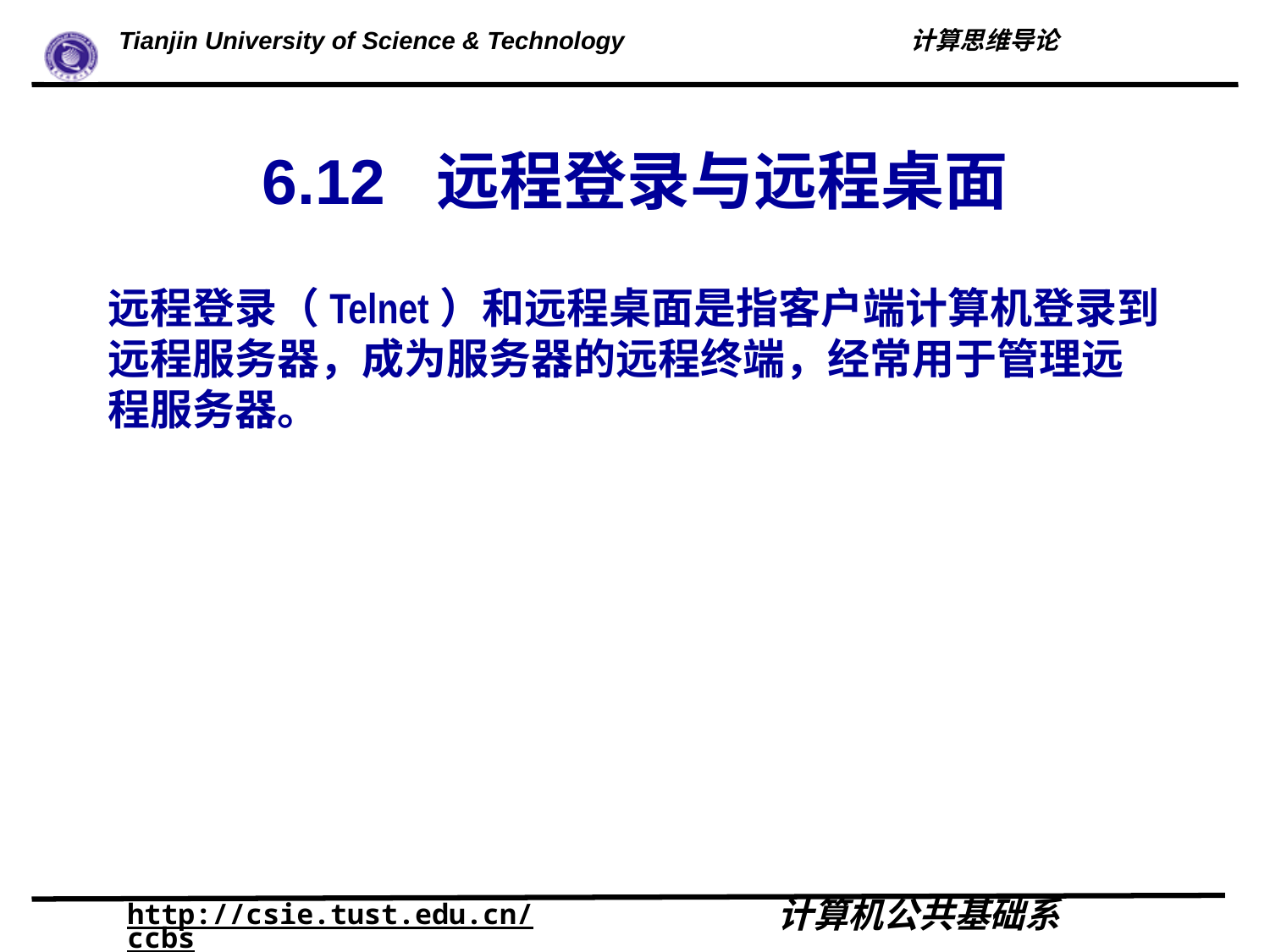

# 6.12  远程登录与远程桌面
远程登录（Telnet）和远程桌面是指客户端计算机登录到远程服务器，成为服务器的远程终端，经常用于管理远程服务器。